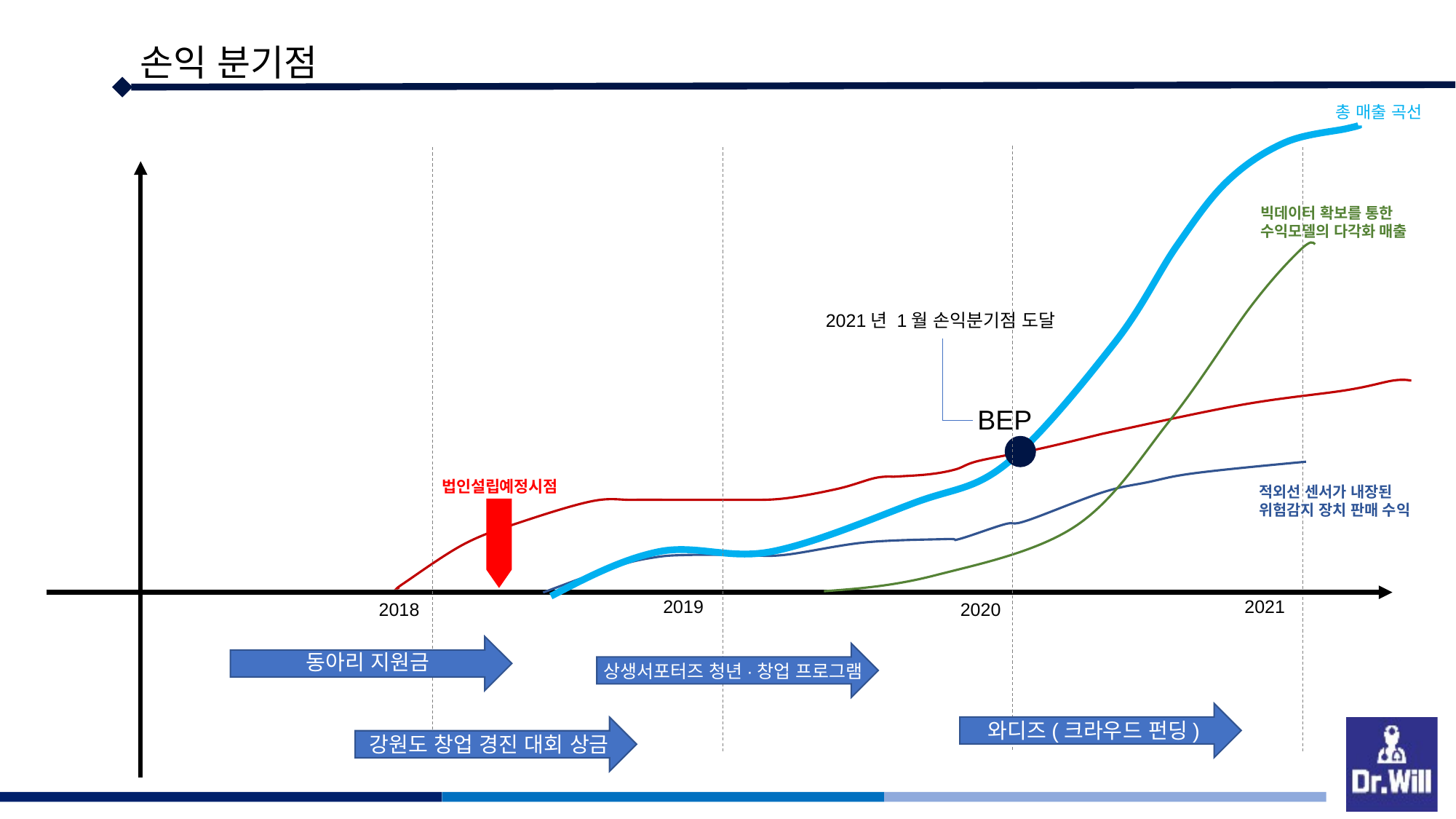

손익 분기점
총 매출 곡선

빅데이터 확보를 통한
수익모델의 다각화 매출

2021년 1월 손익분기점 도달

BEP

법인설립예정시점
적외선 센서가 내장된
위험감지 장치 판매 수익

2019
2021
2018
2020

동아리 지원금

상생서포터즈 청년·창업 프로그램
와디즈(크라우드 펀딩)
강원도 창업 경진 대회 상금